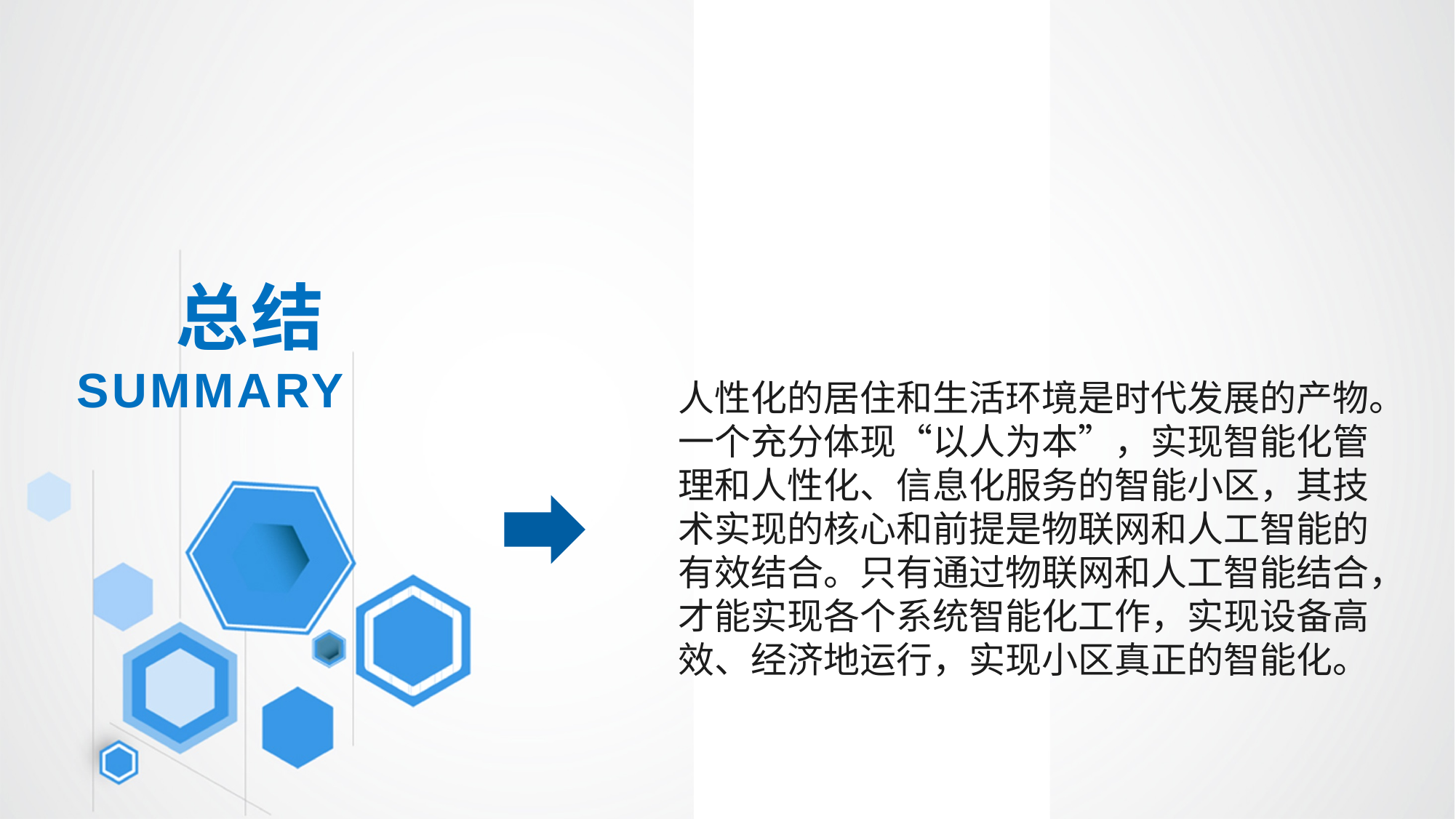

总结
SUMMARY
人性化的居住和生活环境是时代发展的产物。一个充分体现“以人为本”，实现智能化管理和人性化、信息化服务的智能小区，其技术实现的核心和前提是物联网和人工智能的有效结合。只有通过物联网和人工智能结合，才能实现各个系统智能化工作，实现设备高效、经济地运行，实现小区真正的智能化。